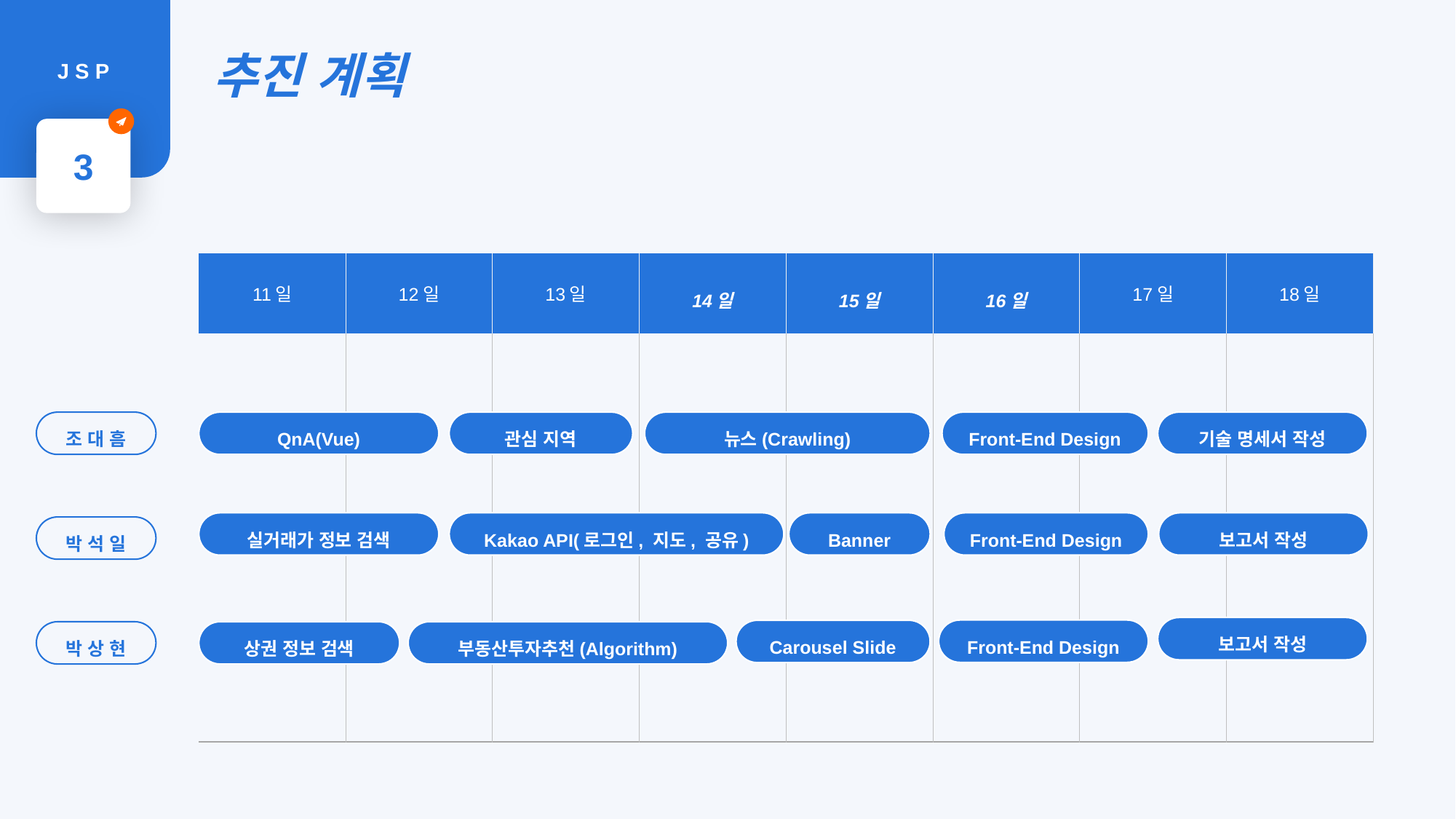

추진 계획
J S P

3
| 11일 | 12일 | 13일 | 14일 | 15일 | 16일 | 17일 | 18일 |
| --- | --- | --- | --- | --- | --- | --- | --- |
|  |  |  |  |  |  |  |  |
관심 지역
뉴스(Crawling)
Front-End Design
기술 명세서 작성
조 대 흠
QnA(Vue)
Banner
Front-End Design
보고서 작성
Kakao API(로그인, 지도, 공유)
실거래가 정보 검색
박 석 일
보고서 작성
Front-End Design
Carousel Slide
부동산투자추천(Algorithm)
상권 정보 검색
박 상 현